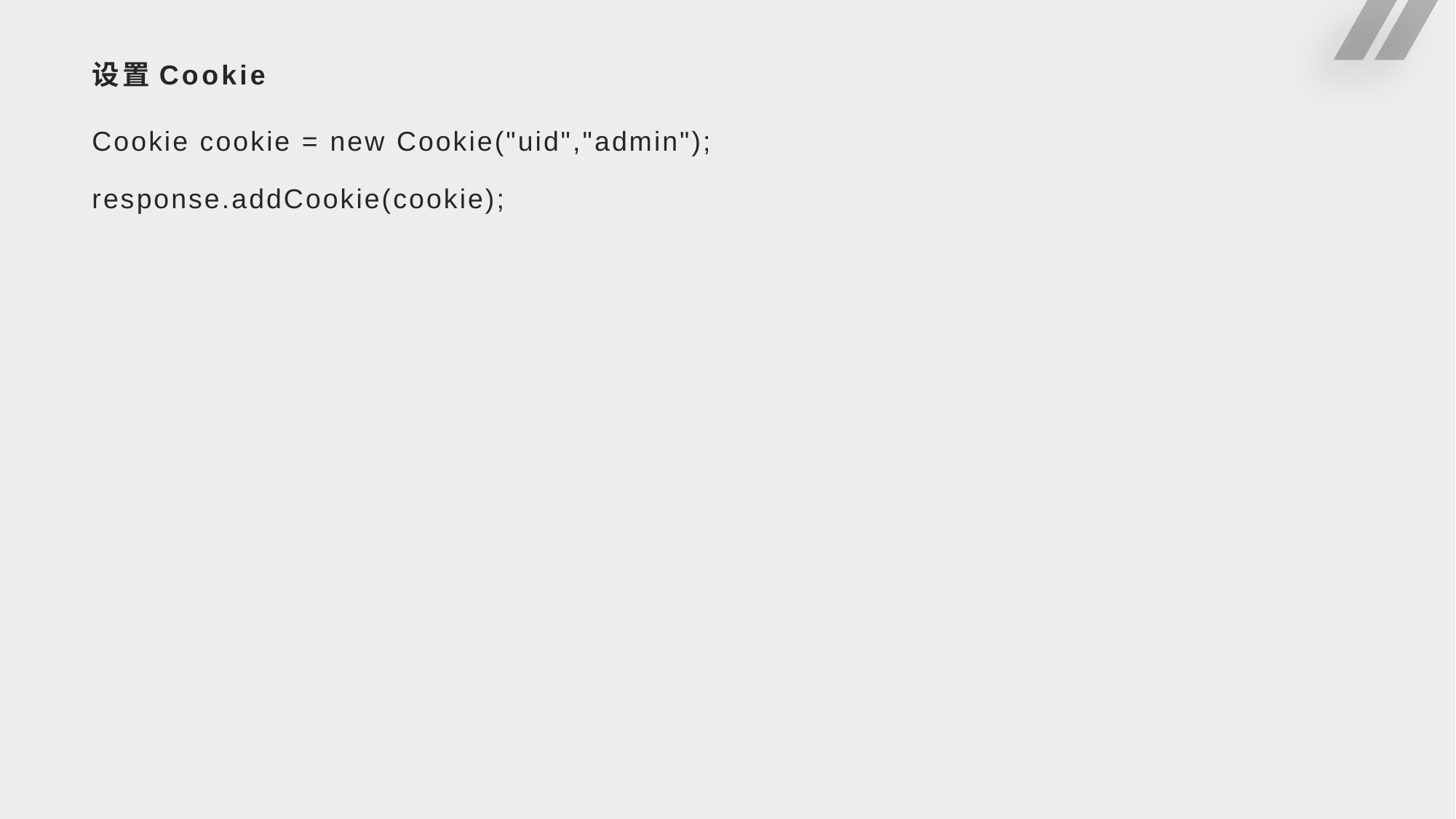

# 设置Cookie
Cookie cookie = new Cookie("uid","admin");
response.addCookie(cookie);